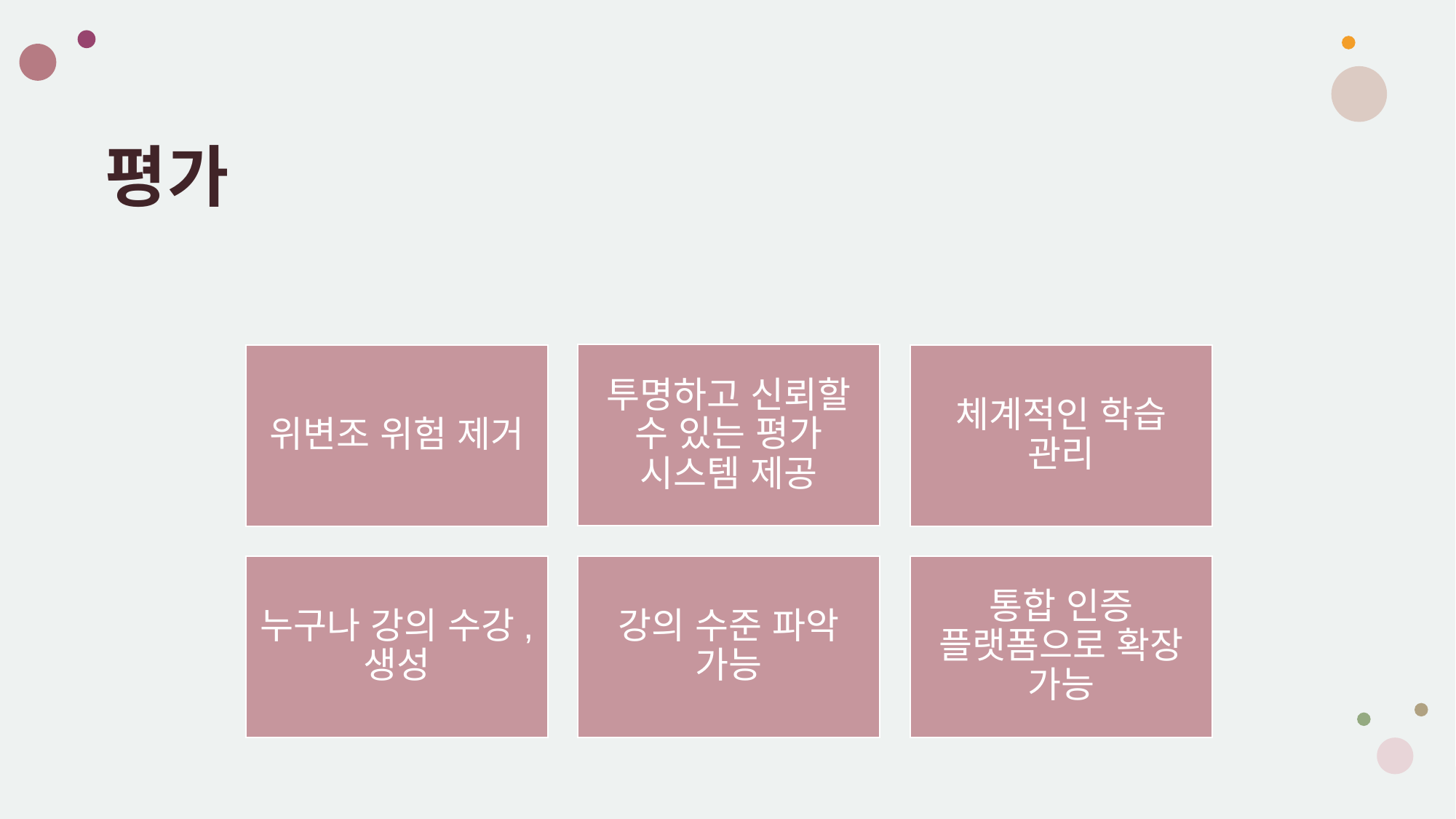

# 평가
위변조 위험 제거
투명하고 신뢰할 수 있는 평가 시스템 제공
체계적인 학습 관리
누구나 강의 수강, 생성
강의 수준 파악 가능
통합 인증 플랫폼으로 확장 가능